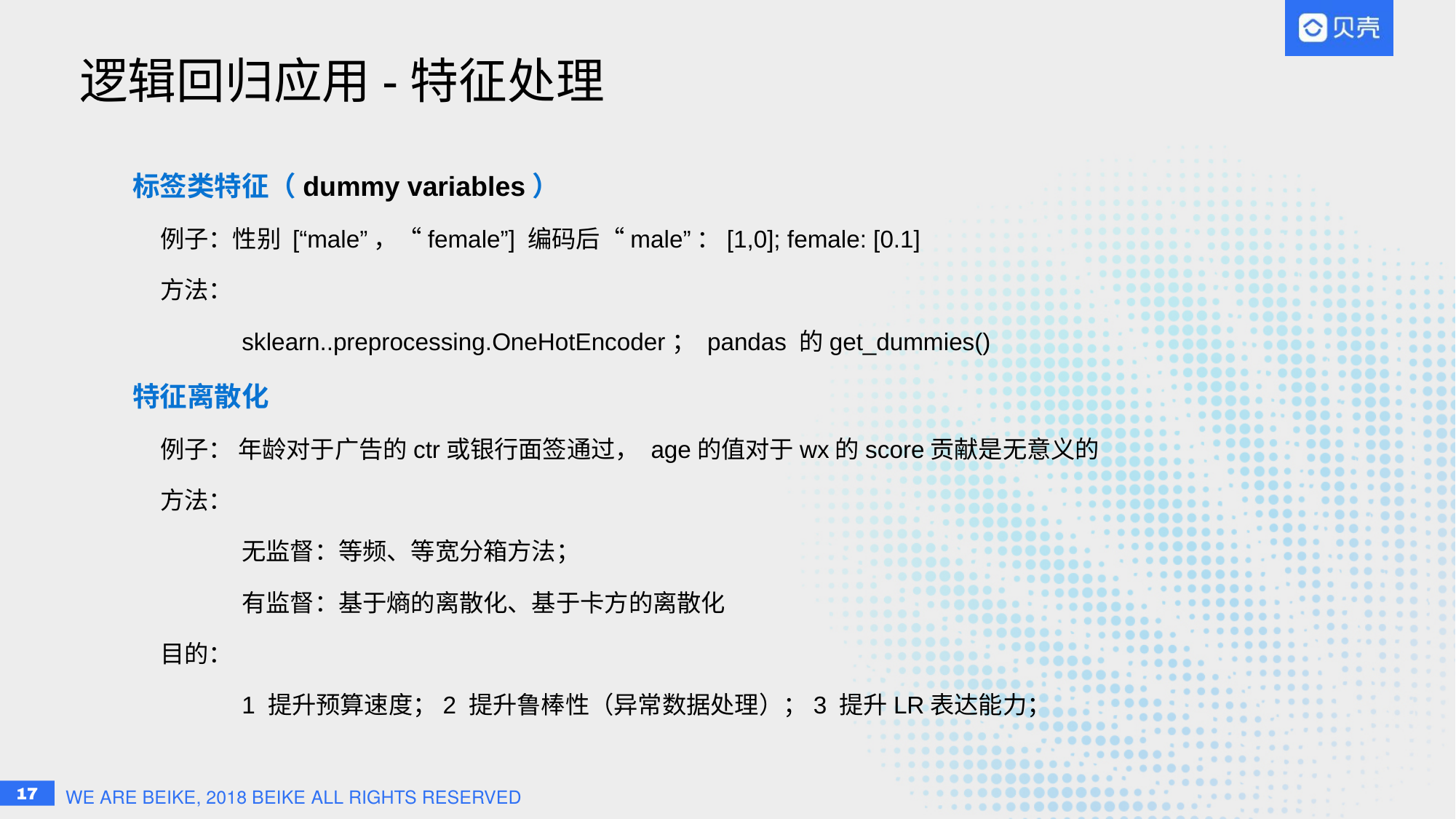

# 逻辑回归应用-特征处理
标签类特征（dummy variables）
    例子：性别 [“male”，“female”] 编码后“male”：[1,0]; female: [0.1]
    方法：
sklearn..preprocessing.OneHotEncoder； pandas 的get_dummies()
特征离散化
    例子： 年龄对于广告的ctr或银行面签通过， age的值对于wx的score贡献是无意义的
    方法：
无监督：等频、等宽分箱方法；
有监督：基于熵的离散化、基于卡方的离散化
    目的：
1 提升预算速度；2 提升鲁棒性（异常数据处理）；3 提升LR表达能力；